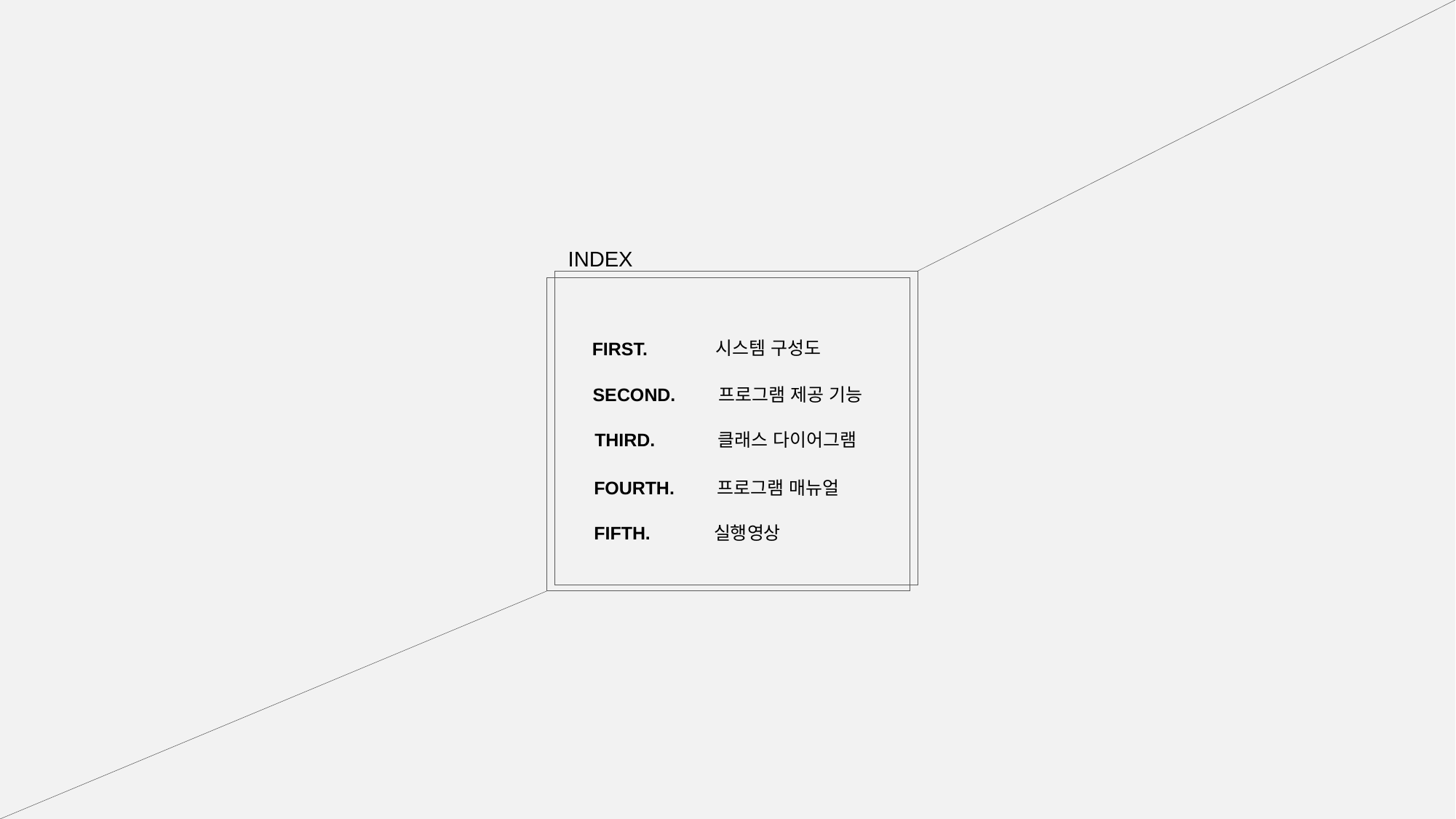

INDEX

시스템 구성도
FIRST.
SECOND.
프로그램 제공 기능
THIRD.
클래스 다이어그램
FOURTH.
프로그램 매뉴얼
FIFTH.
실행영상